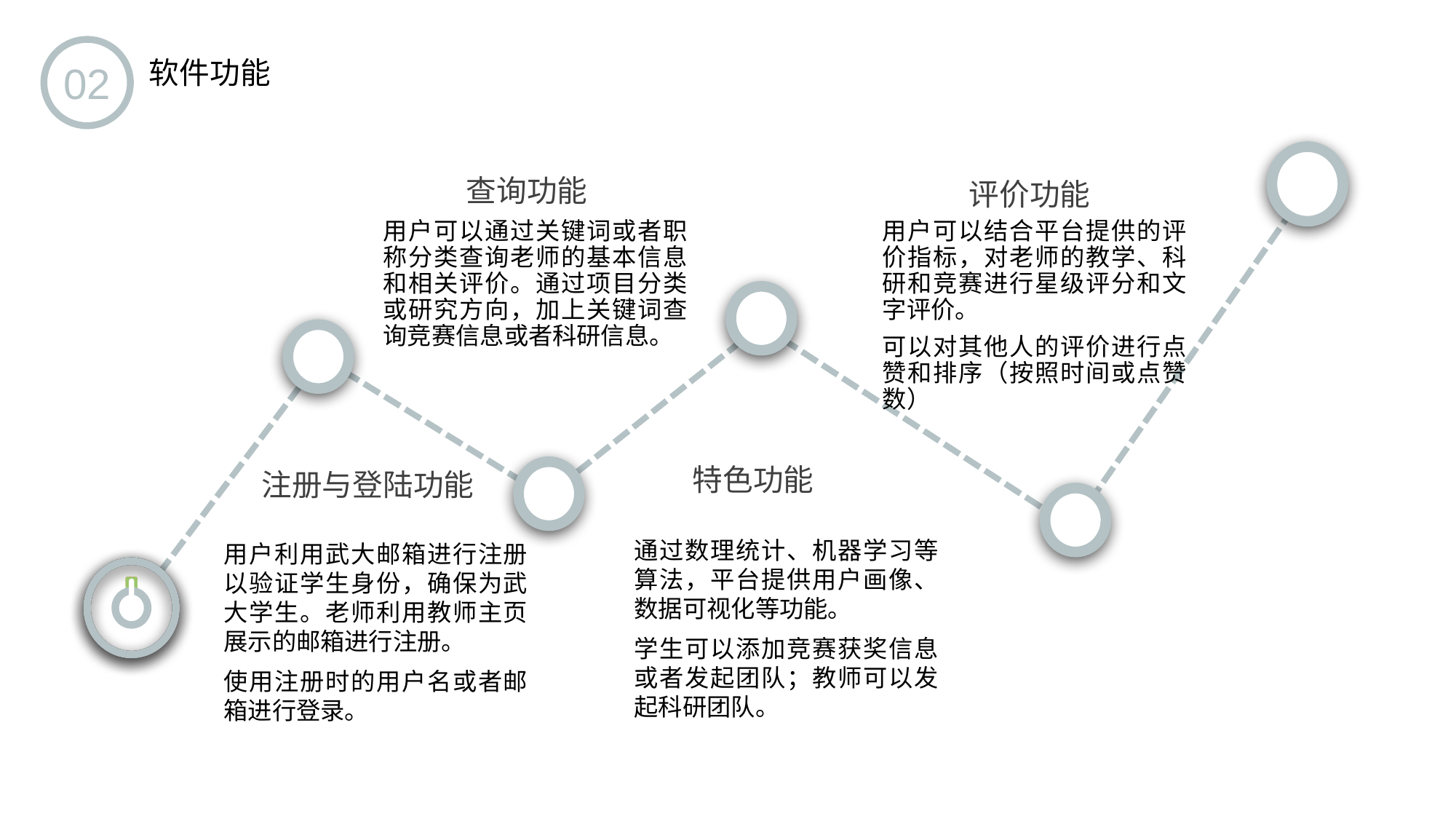

02
软件功能

 评价功能
用户可以结合平台提供的评价指标，对老师的教学、科研和竞赛进行星级评分和文字评价。
可以对其他人的评价进行点赞和排序（按照时间或点赞数）
 查询功能
用户可以通过关键词或者职称分类查询老师的基本信息和相关评价。通过项目分类或研究方向，加上关键词查询竞赛信息或者科研信息。
 特色功能
通过数理统计、机器学习等算法，平台提供用户画像、数据可视化等功能。
学生可以添加竞赛获奖信息或者发起团队；教师可以发起科研团队。
 注册与登陆功能
用户利用武大邮箱进行注册以验证学生身份，确保为武大学生。老师利用教师主页展示的邮箱进行注册。
使用注册时的用户名或者邮箱进行登录。